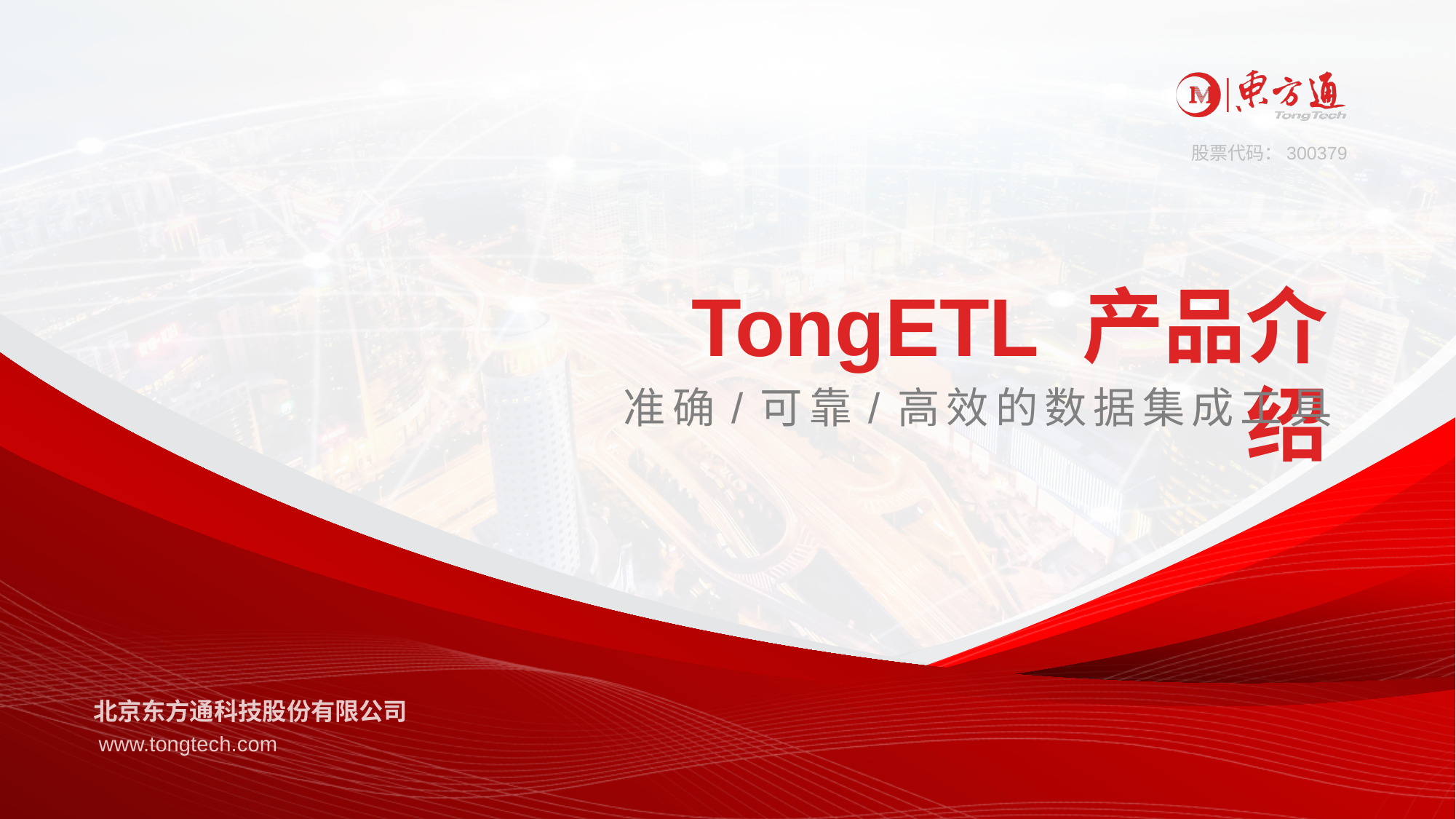

股票代码：300379
TongETL 产品介绍
准确/可靠/高效的数据集成工具
北京东方通科技股份有限公司
www.tongtech.com